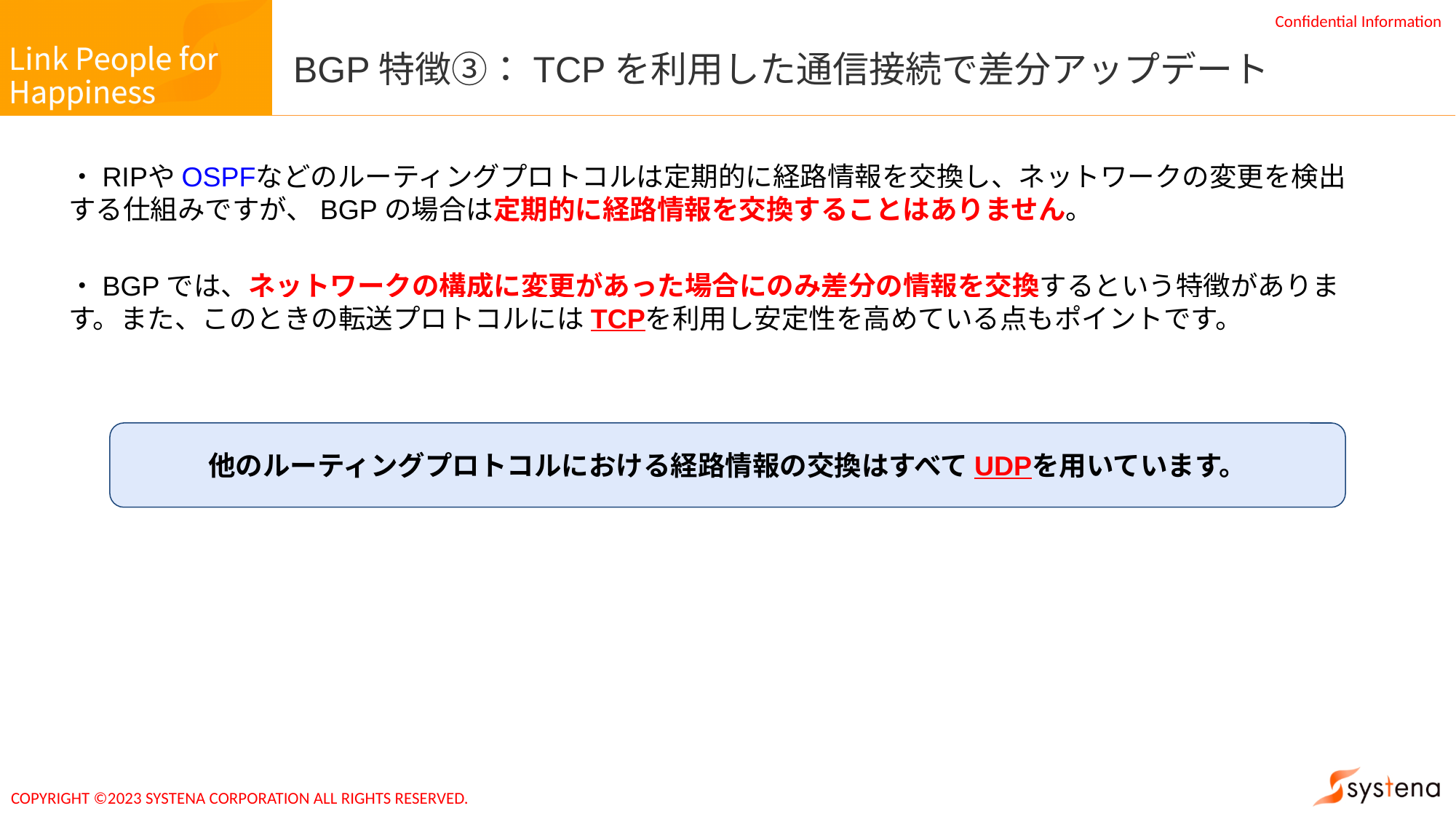

# BGP特徴③：TCPを利用した通信接続で差分アップデート
・RIPやOSPFなどのルーティングプロトコルは定期的に経路情報を交換し、ネットワークの変更を検出する仕組みですが、BGPの場合は定期的に経路情報を交換することはありません。

・BGPでは、ネットワークの構成に変更があった場合にのみ差分の情報を交換するという特徴があります。また、このときの転送プロトコルにはTCPを利用し安定性を高めている点もポイントです。
他のルーティングプロトコルにおける経路情報の交換はすべてUDPを用いています。